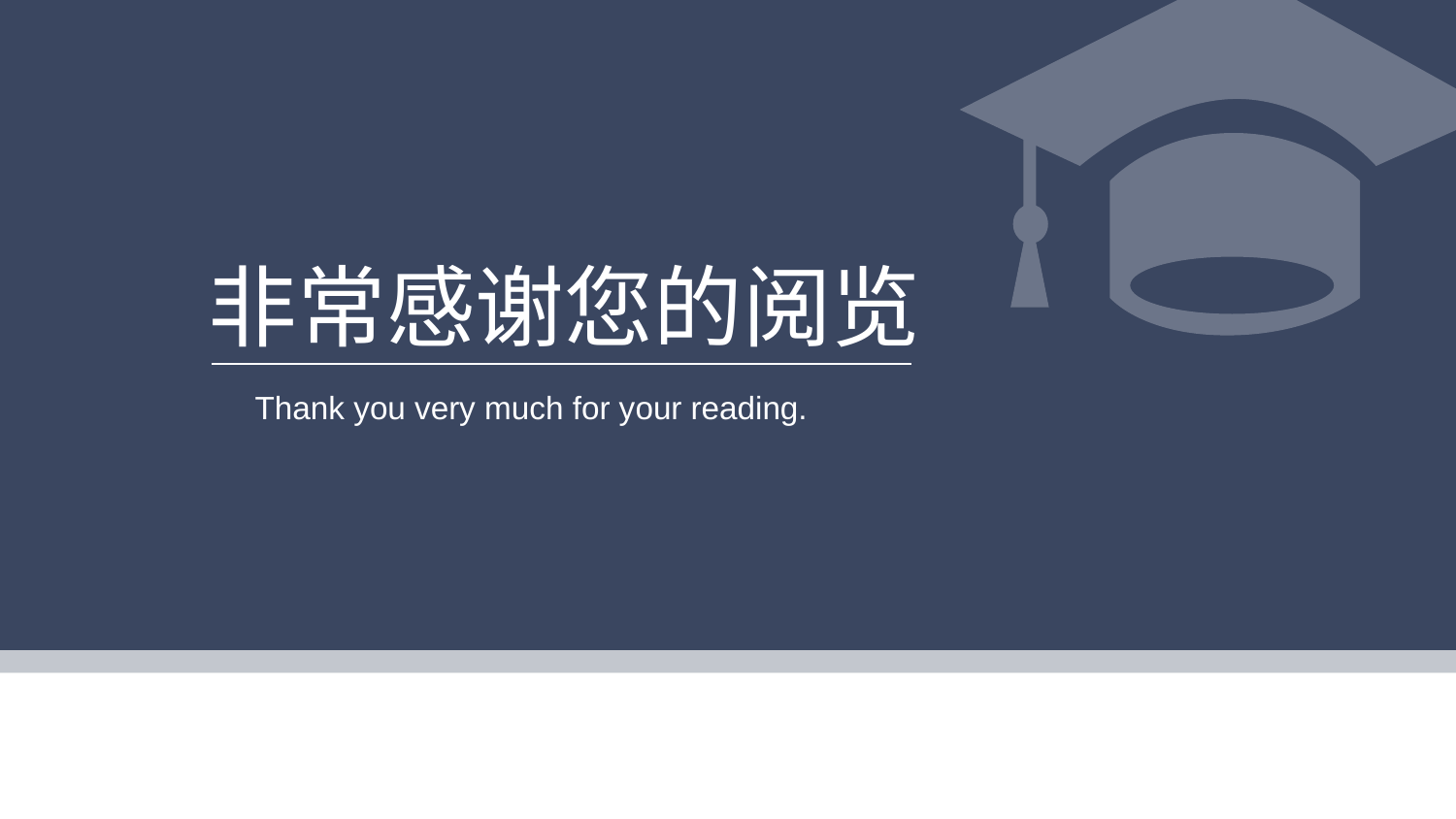

非常感谢您的阅览
Thank you very much for your reading.